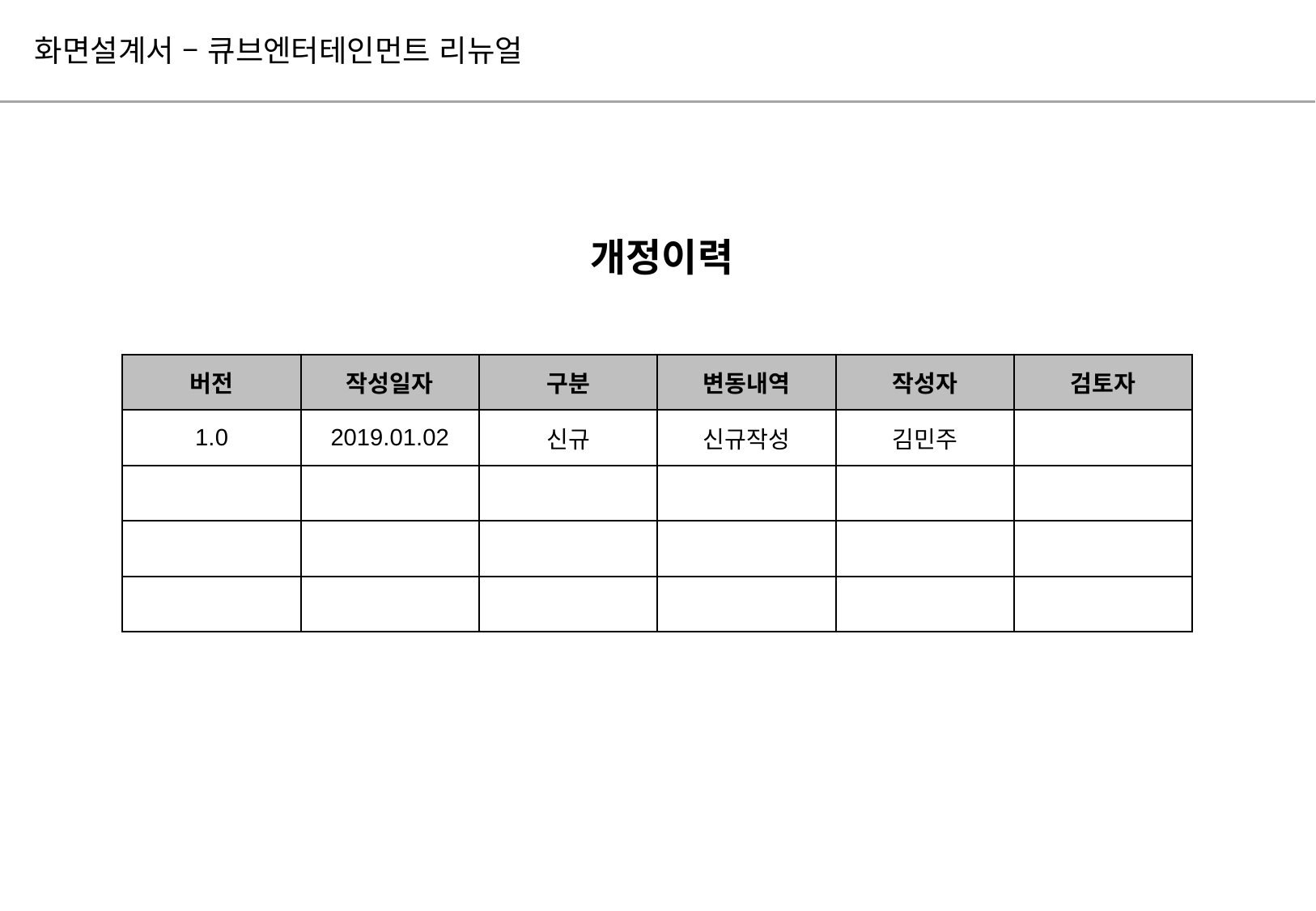

화면설계서 – 큐브엔터테인먼트 리뉴얼
개정이력
| 버전 | 작성일자 | 구분 | 변동내역 | 작성자 | 검토자 |
| --- | --- | --- | --- | --- | --- |
| 1.0 | 2019.01.02 | 신규 | 신규작성 | 김민주 |  |
|  |  |  |  |  |  |
|  |  |  |  |  |  |
|  |  |  |  |  |  |